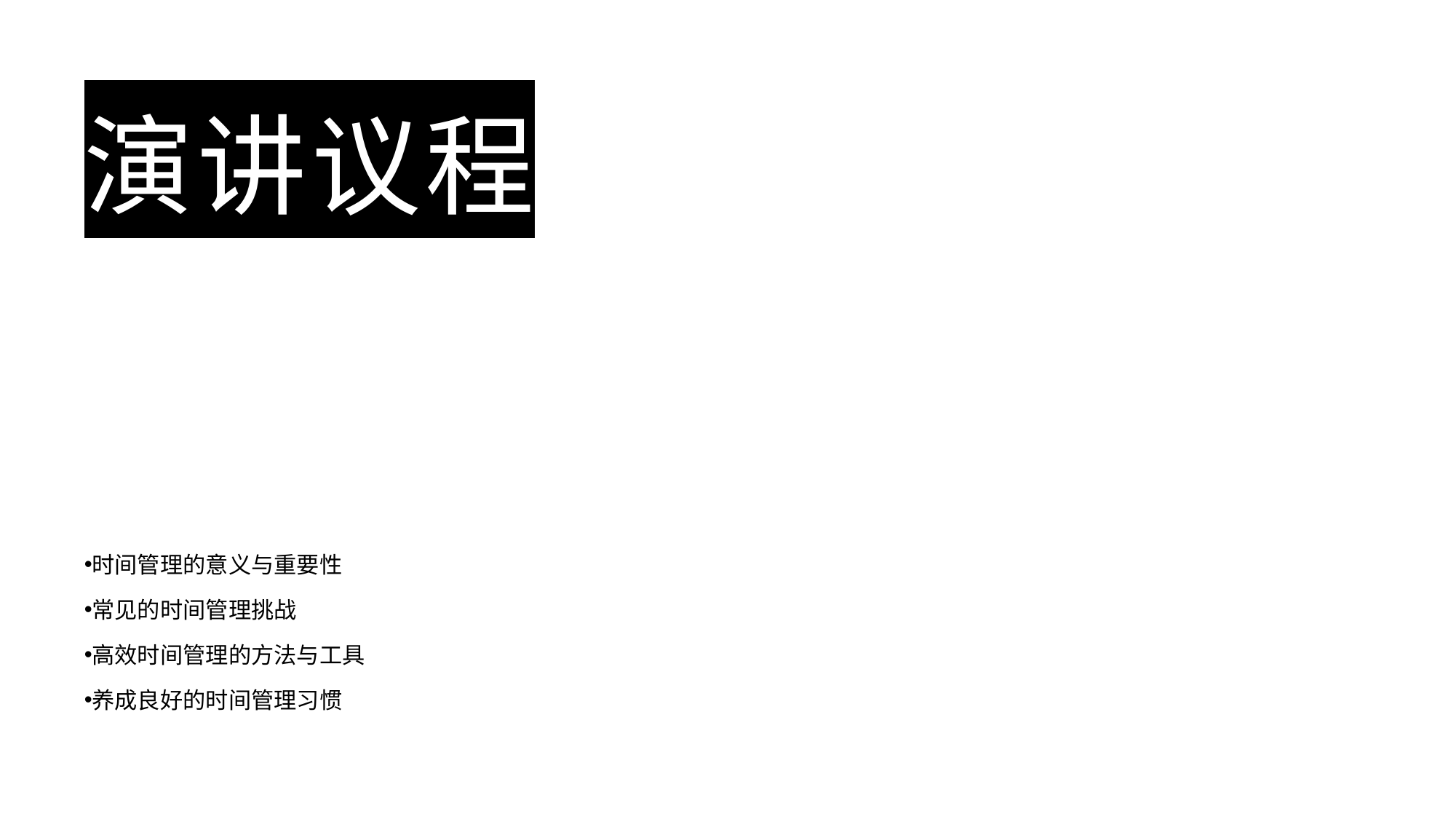

# 演讲议程
时间管理的意义与重要性
常见的时间管理挑战
高效时间管理的方法与工具
养成良好的时间管理习惯